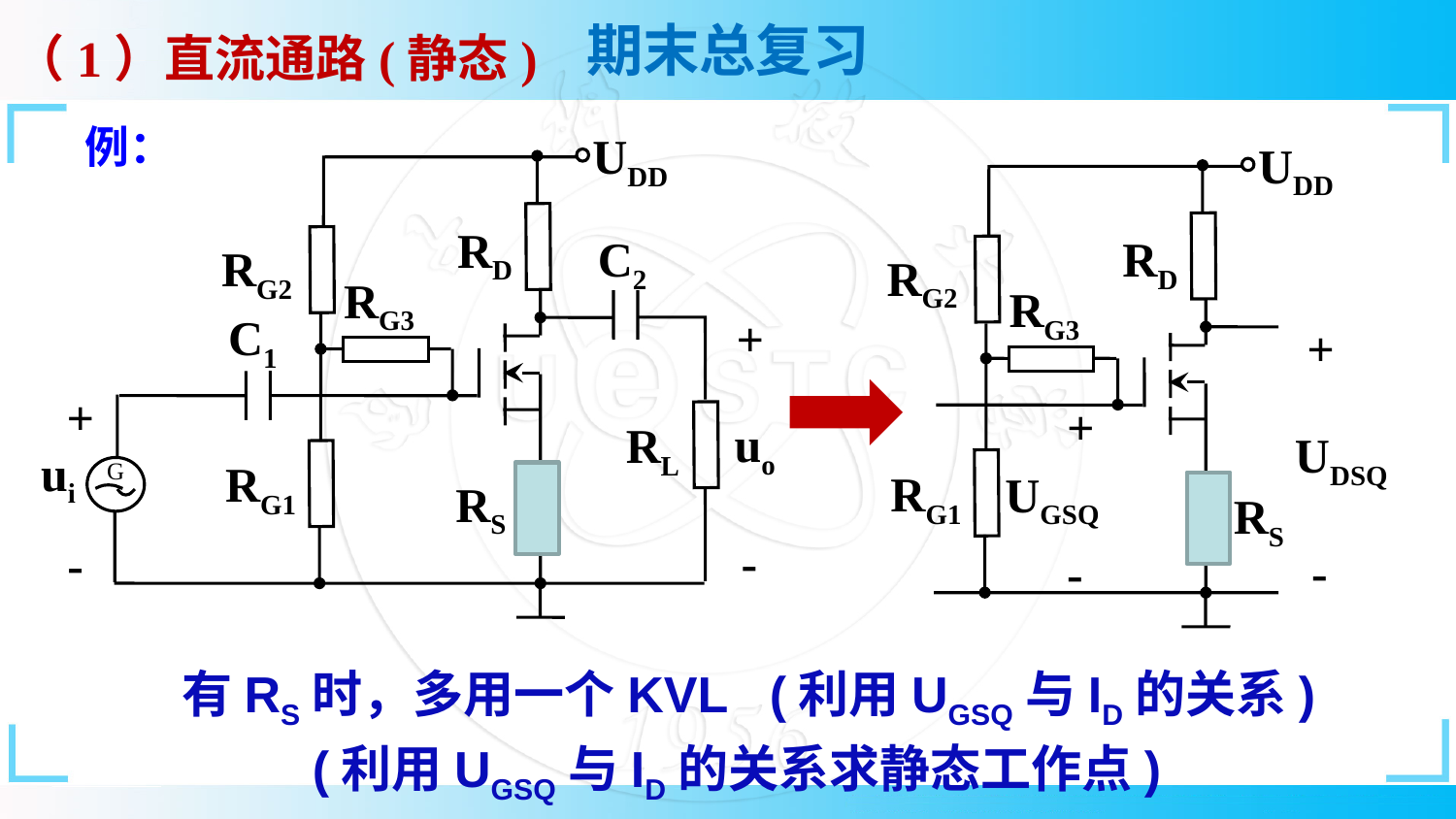

（1）直流通路(静态)
例：
UDD

RD
C2
RG2

RG3

C1
+

+

uo
RL

ui
RG1
G

-
-

UDD

RD
RG2

RG3

+

+

UDSQ

RG1
UGSQ

-
-

RS

RS
有RS时，多用一个KVL   (利用UGSQ与ID的关系)
(利用UGSQ与ID的关系求静态工作点)